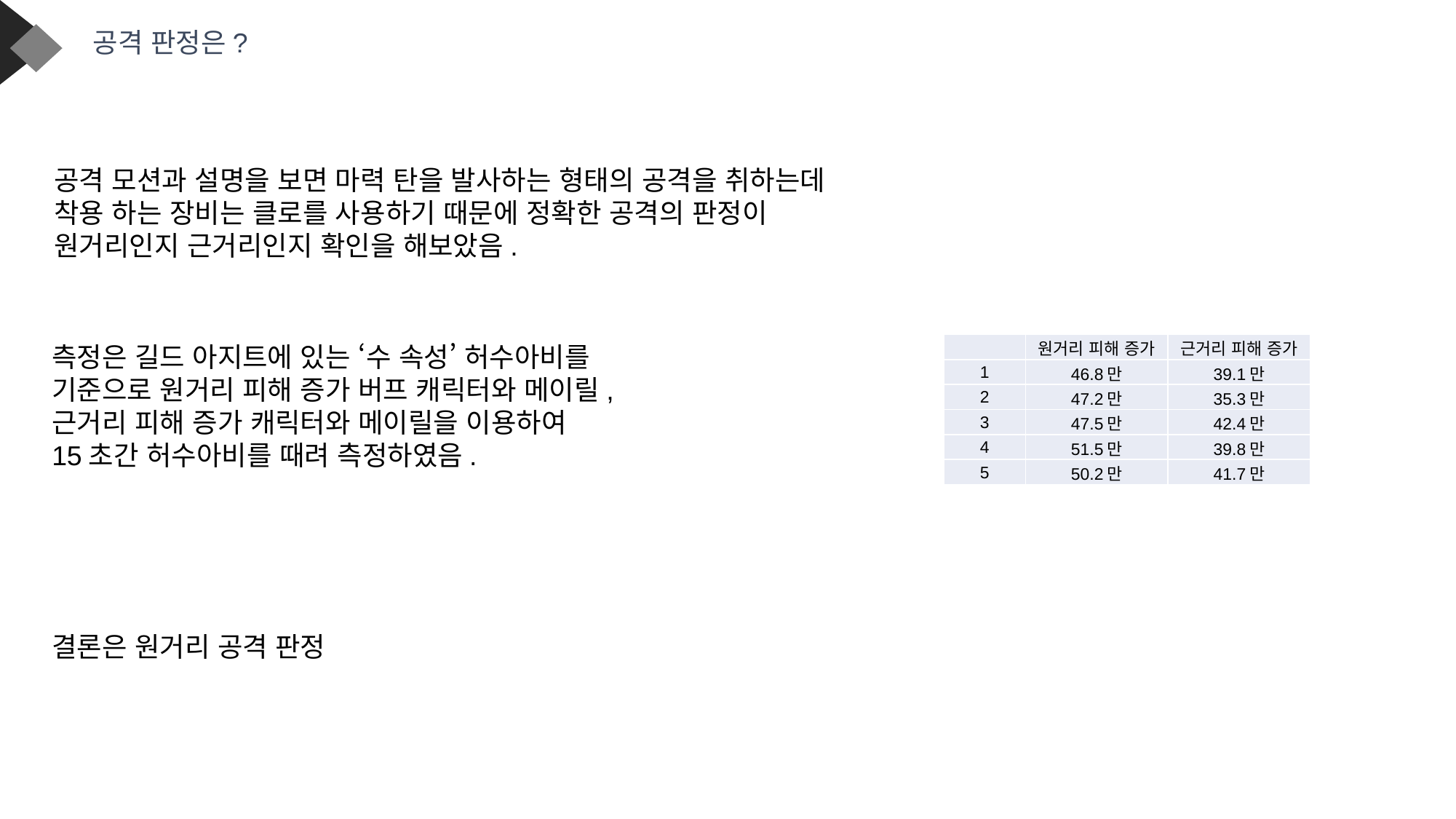

공격 판정은?
공격 모션과 설명을 보면 마력 탄을 발사하는 형태의 공격을 취하는데
착용 하는 장비는 클로를 사용하기 때문에 정확한 공격의 판정이
원거리인지 근거리인지 확인을 해보았음.
측정은 길드 아지트에 있는 ‘수 속성’ 허수아비를 기준으로 원거리 피해 증가 버프 캐릭터와 메이릴,
근거리 피해 증가 캐릭터와 메이릴을 이용하여
15초간 허수아비를 때려 측정하였음.
|  | 원거리 피해 증가 | 근거리 피해 증가 |
| --- | --- | --- |
| 1 | 46.8만 | 39.1만 |
| 2 | 47.2만 | 35.3만 |
| 3 | 47.5만 | 42.4만 |
| 4 | 51.5만 | 39.8만 |
| 5 | 50.2만 | 41.7만 |
결론은 원거리 공격 판정